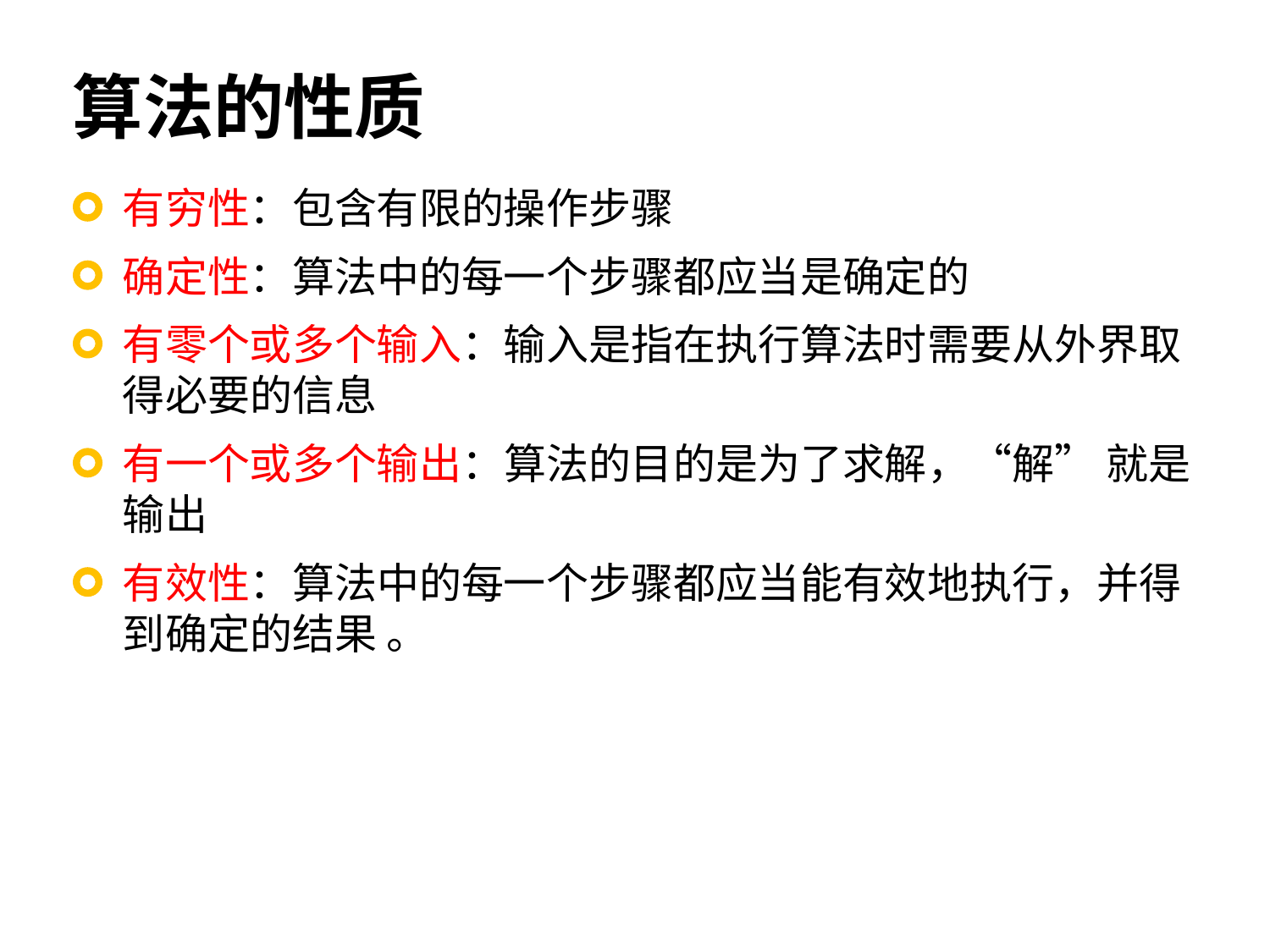

# 算法的性质
有穷性：包含有限的操作步骤
确定性：算法中的每一个步骤都应当是确定的
有零个或多个输入：输入是指在执行算法时需要从外界取得必要的信息
有一个或多个输出：算法的目的是为了求解，“解” 就是输出
有效性：算法中的每一个步骤都应当能有效地执行，并得到确定的结果 。